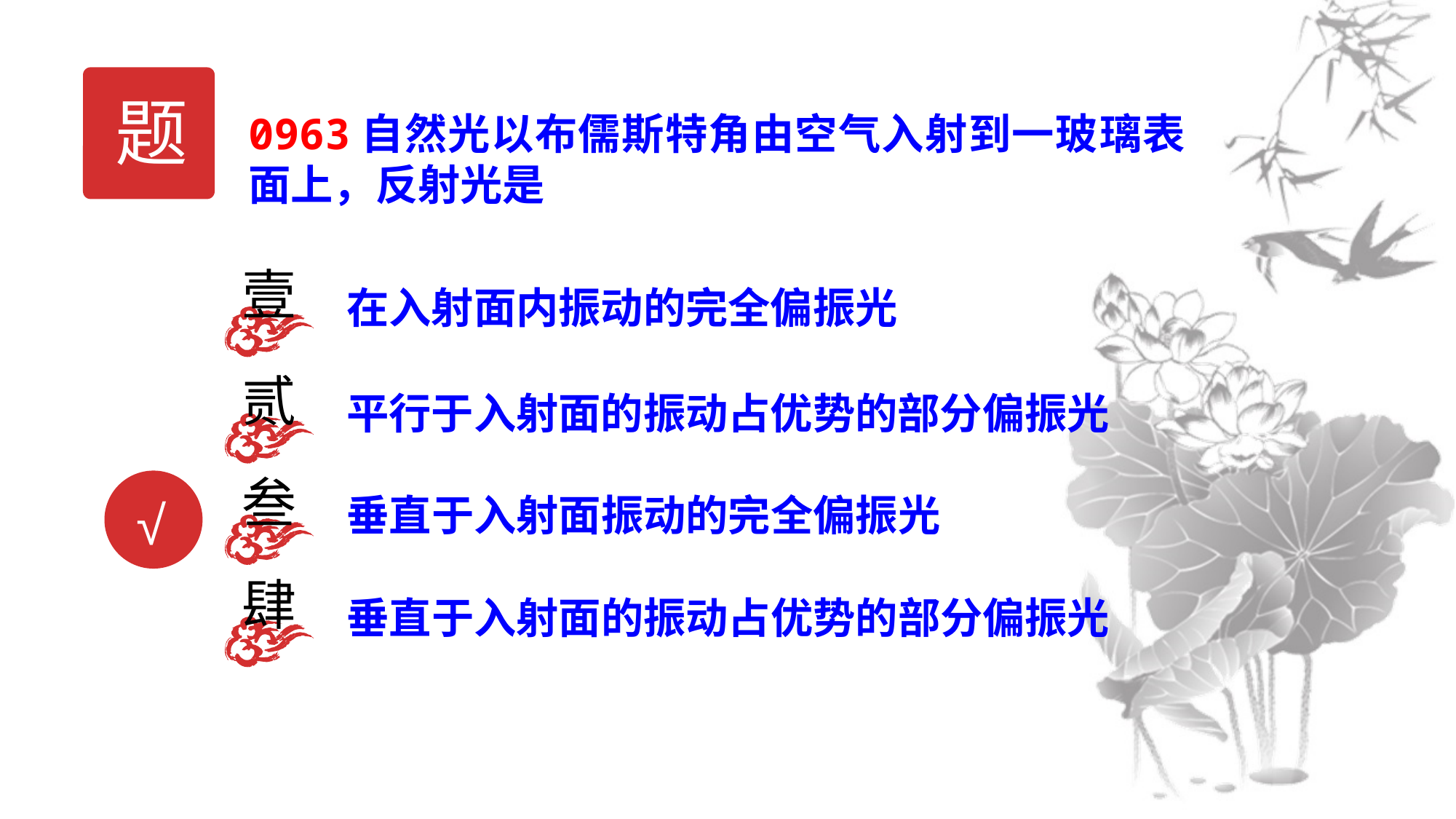

题
0963自然光以布儒斯特角由空气入射到一玻璃表面上，反射光是
壹

在入射面内振动的完全偏振光
贰

平行于入射面的振动占优势的部分偏振光
叁

垂直于入射面振动的完全偏振光

√
肆

垂直于入射面的振动占优势的部分偏振光